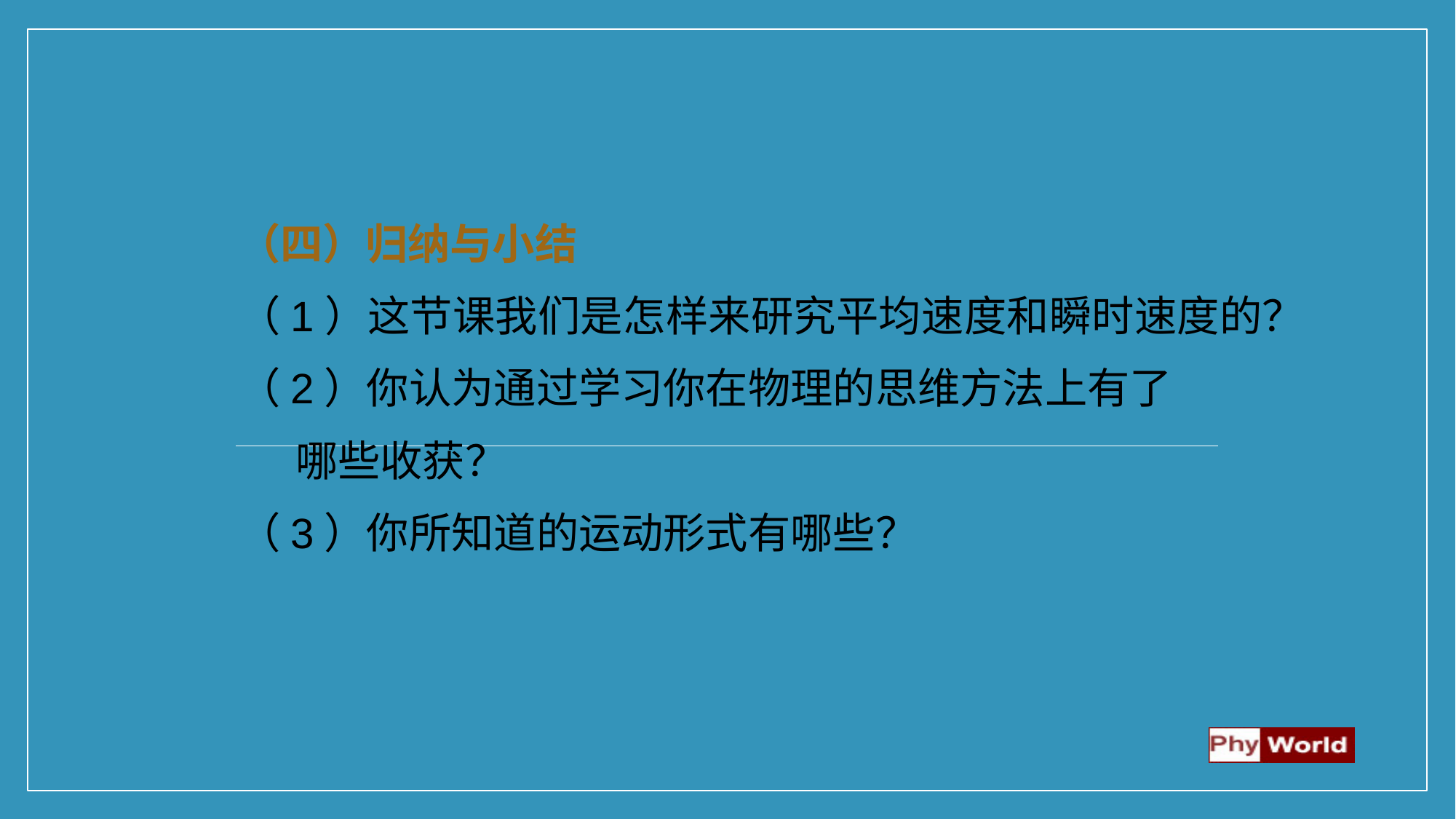

（四）归纳与小结
（1）这节课我们是怎样来研究平均速度和瞬时速度的？
（2）你认为通过学习你在物理的思维方法上有了
     哪些收获？
（3）你所知道的运动形式有哪些？